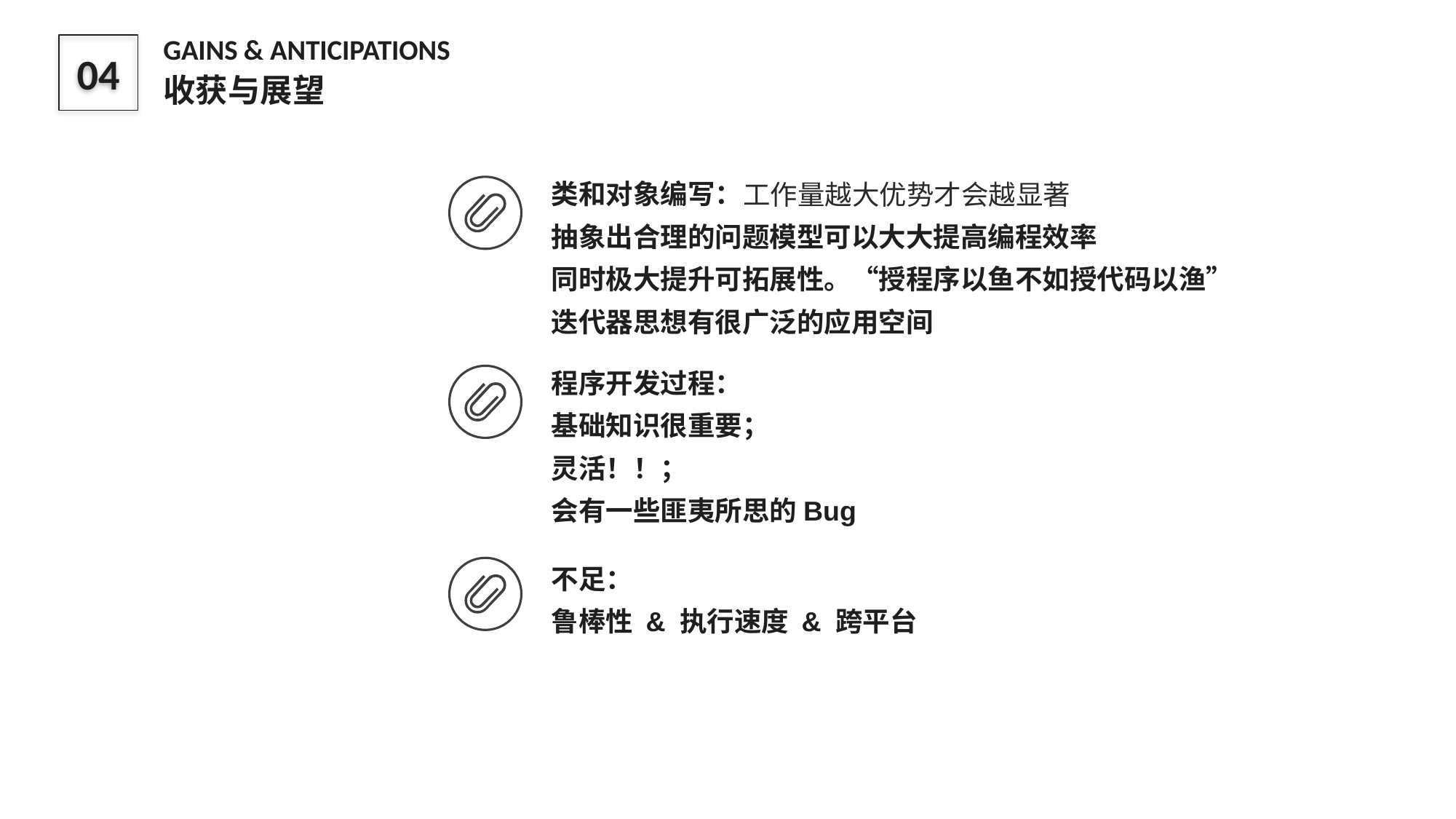

GAINS & ANTICIPATIONS
收获与展望
04
类和对象编写：
抽象出合理的问题模型可以大大提高编程效率
同时极大提升可拓展性。“授程序以鱼不如授代码以渔”
迭代器思想有很广泛的应用空间
工作量越大优势才会越显著

程序开发过程：
基础知识很重要；
灵活！！；
会有一些匪夷所思的Bug

不足：
鲁棒性 & 执行速度 & 跨平台